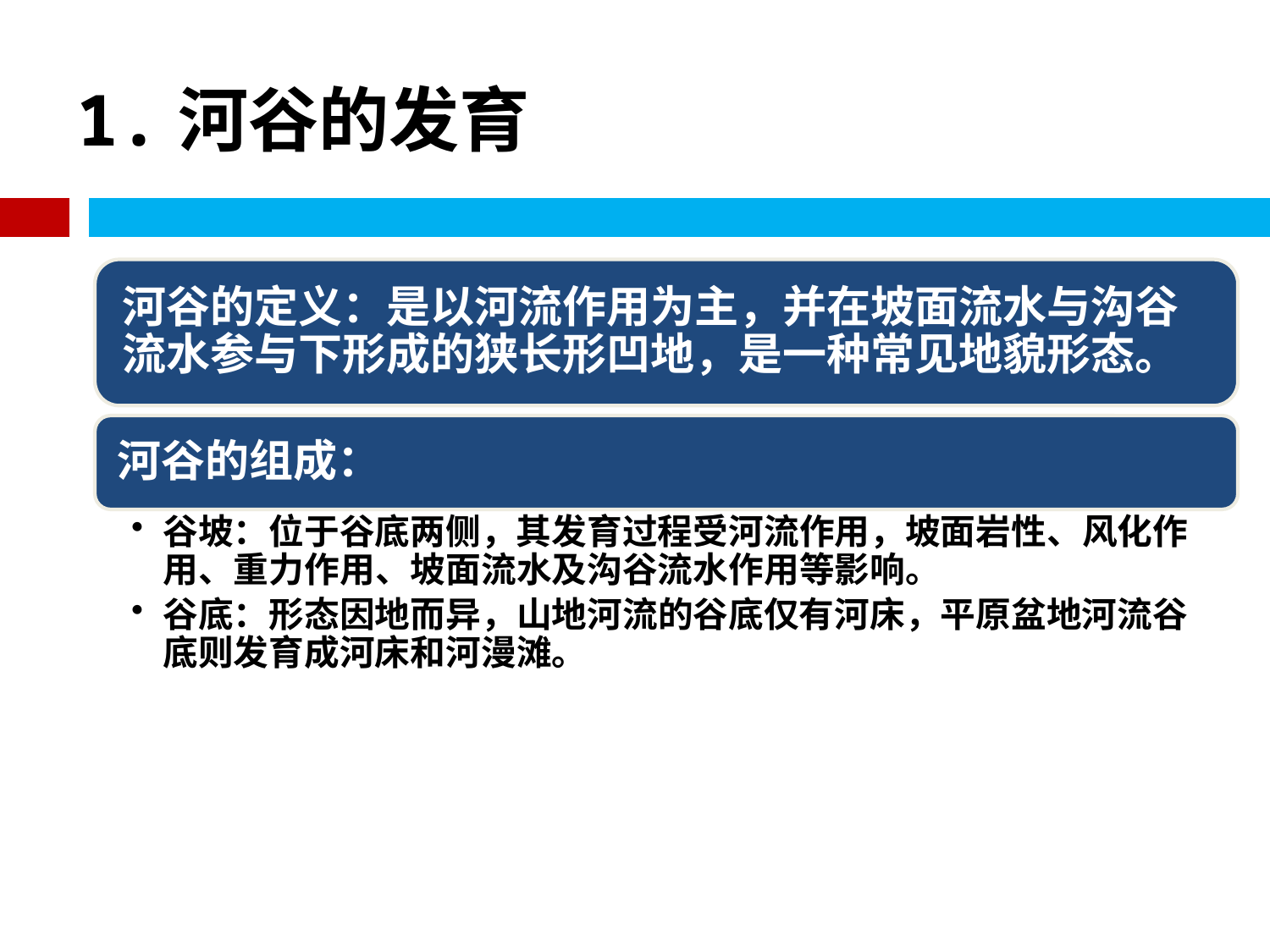

# 1.河谷的发育
河谷的定义：是以河流作用为主，并在坡面流水与沟谷流水参与下形成的狭长形凹地，是一种常见地貌形态。
河谷的组成：
谷坡：位于谷底两侧，其发育过程受河流作用，坡面岩性、风化作用、重力作用、坡面流水及沟谷流水作用等影响。
谷底：形态因地而异，山地河流的谷底仅有河床，平原盆地河流谷底则发育成河床和河漫滩。